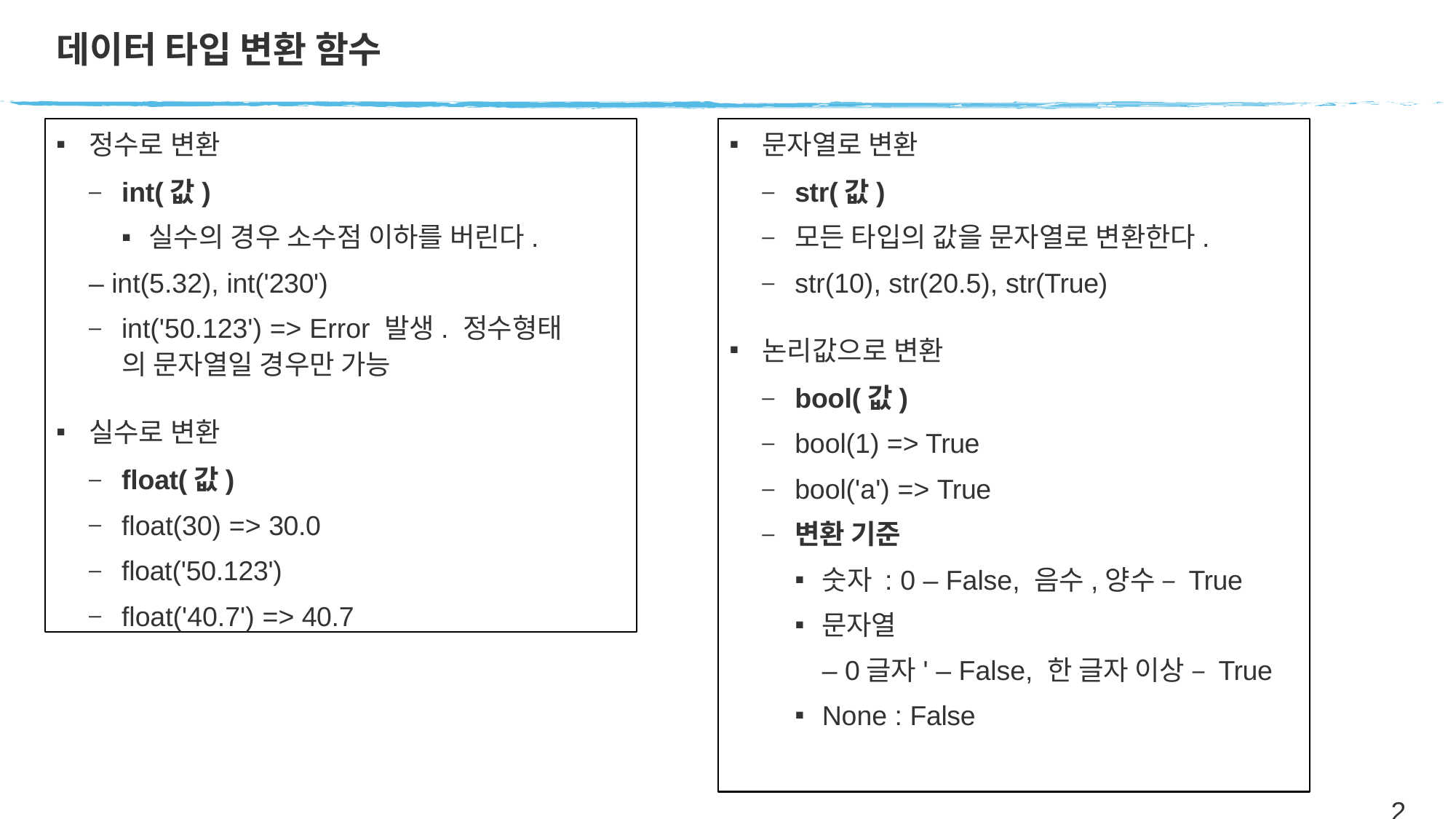

# 데이터 타입 변환 함수
문자열로 변환
str(값)
모든 타입의 값을 문자열로 변환한다.
str(10), str(20.5), str(True)
논리값으로 변환
bool(값)
bool(1) => True
bool('a') => True
변환 기준
숫자 : 0 – False, 음수,양수 – True
문자열
– 0글자' – False, 한 글자 이상 – True
None : False

정수로 변환
int(값)
실수의 경우 소수점 이하를 버린다.
– int(5.32), int('230')
int('50.123') => Error 발생. 정수형태
의 문자열일 경우만 가능
실수로 변환
float(값)
float(30) => 30.0
float('50.123')
float('40.7') => 40.7

24